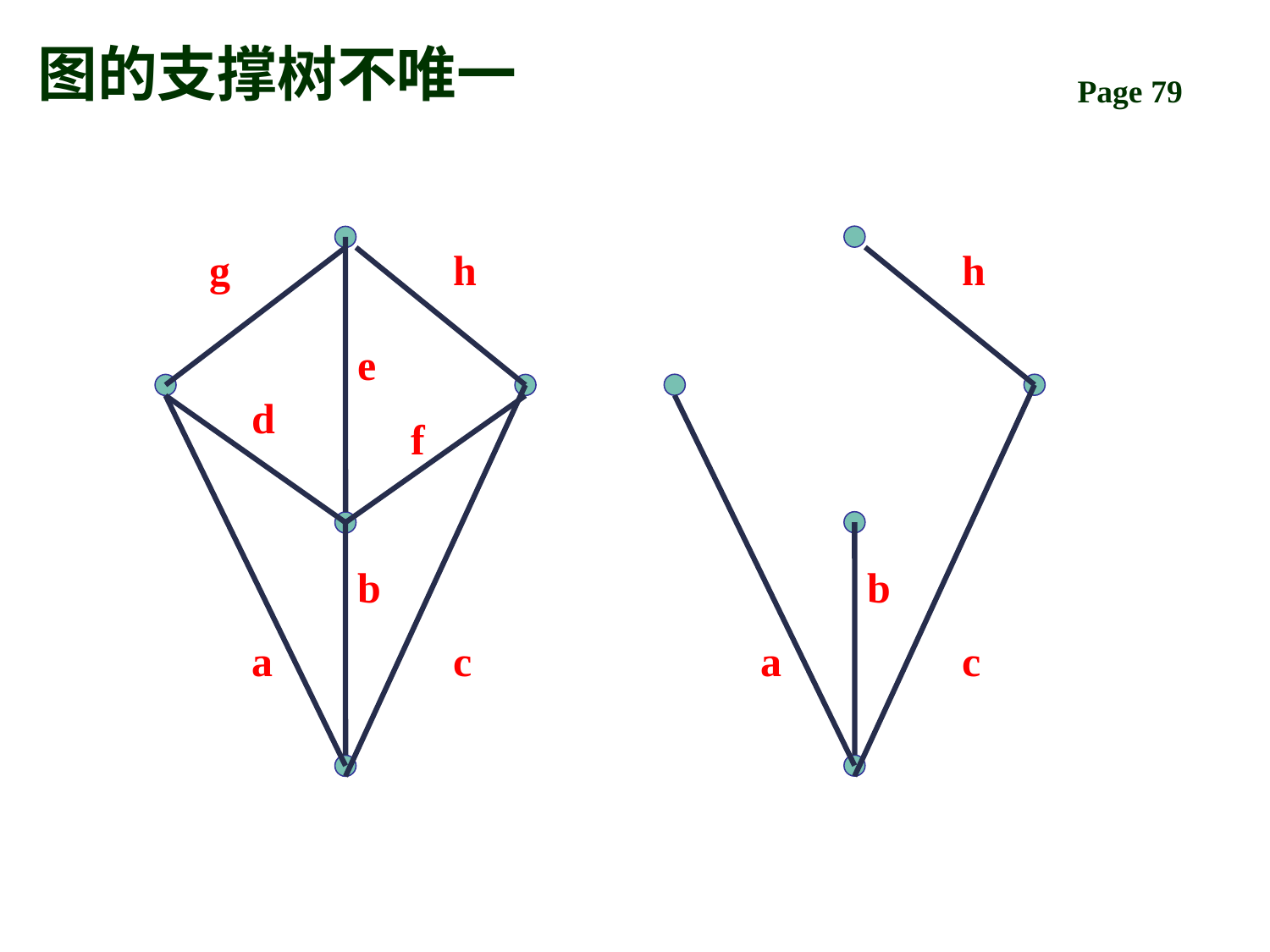

# 图的支撑树不唯一

h

b
a
c

g

h

e

d

f

b
a
c